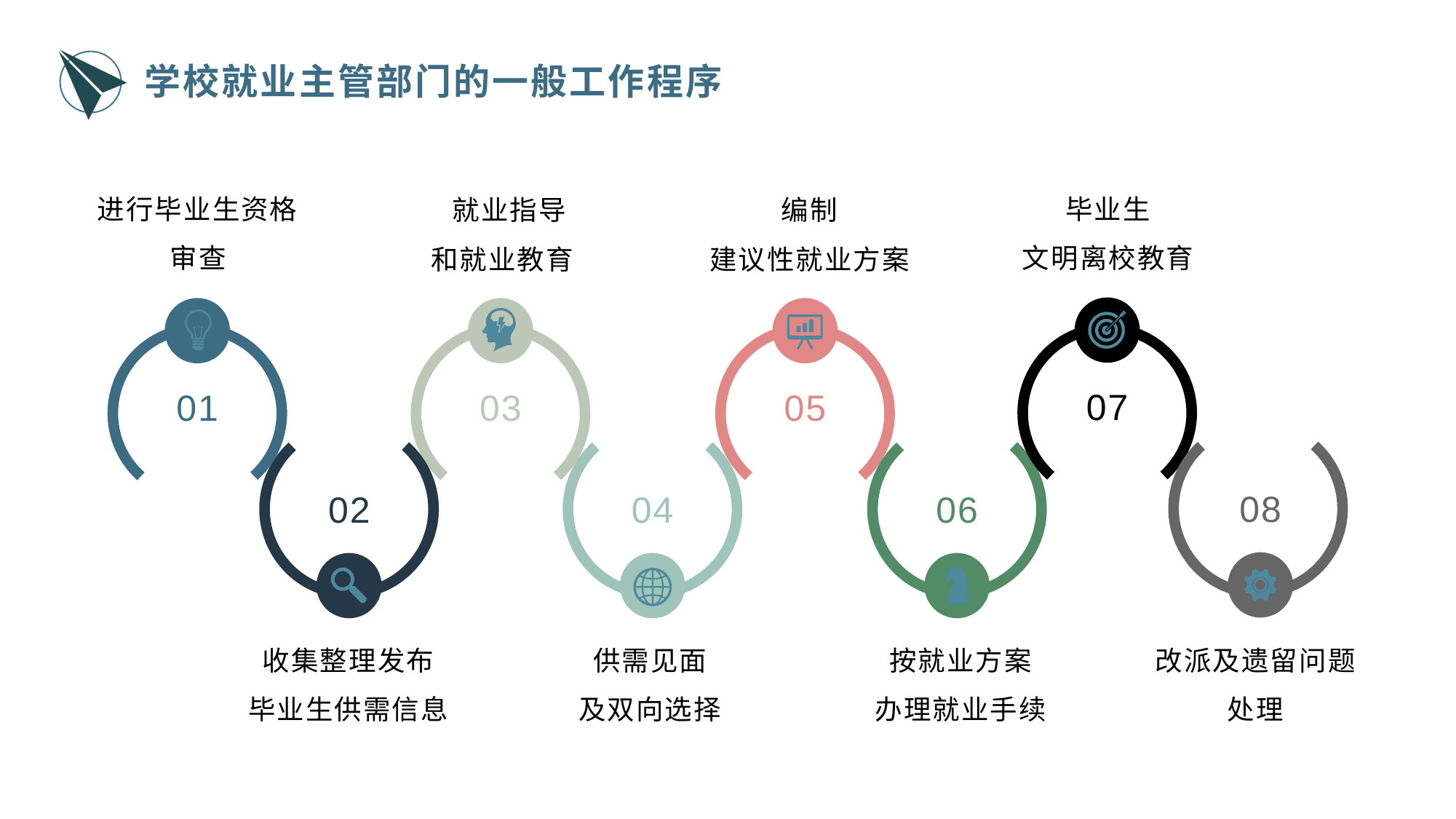

学校就业主管部门的一般工作程序
进行毕业生资格审查
毕业生
文明离校教育

 就业指导
和就业教育

编制
建议性就业方案

07
01
03
05

08
02
04
06

收集整理发布
毕业生供需信息
供需见面
及双向选择
按就业方案
办理就业手续
改派及遗留问题
处理